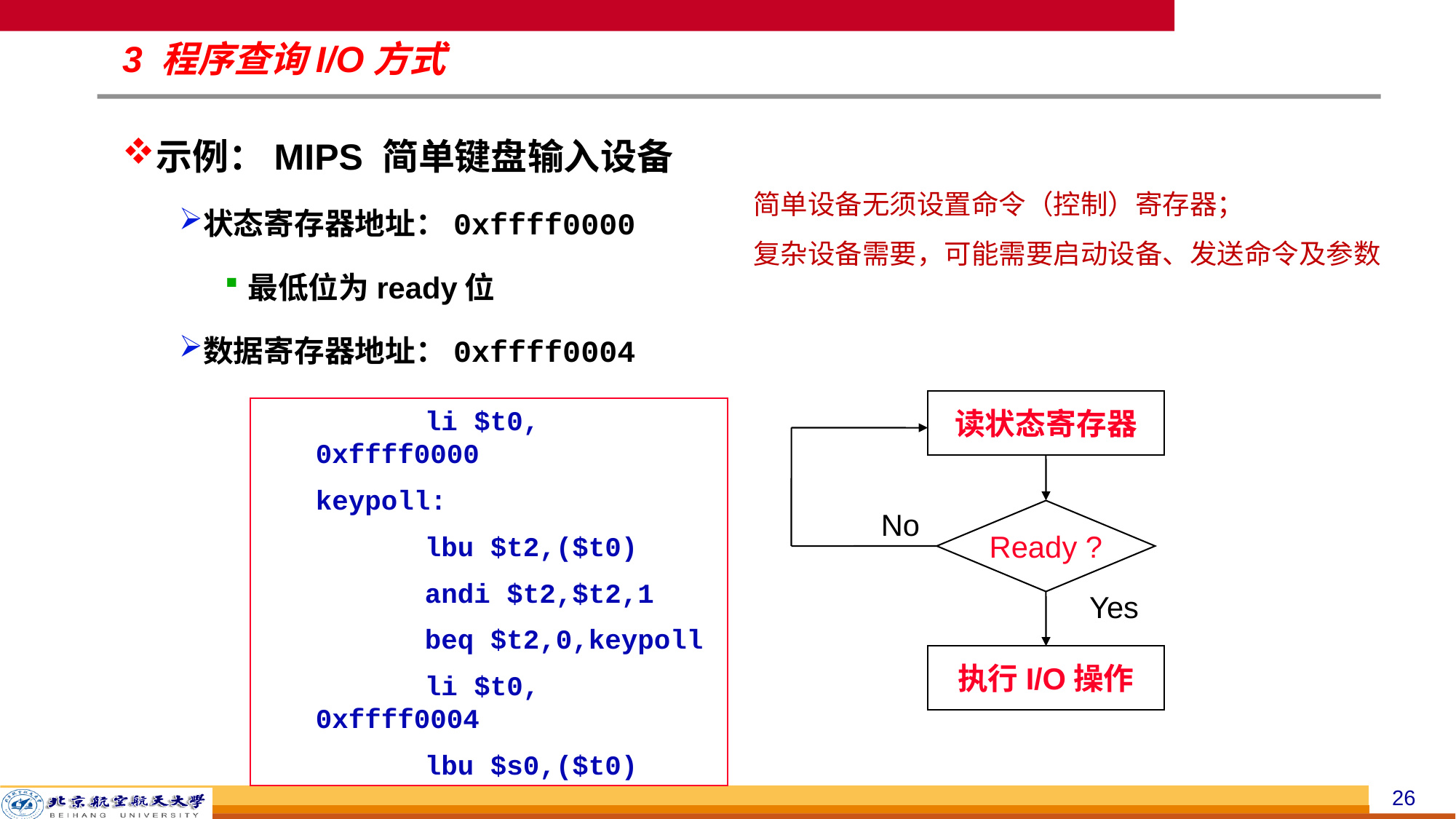

# 3 程序查询I/O方式
示例：MIPS 简单键盘输入设备
状态寄存器地址：0xffff0000
最低位为ready位
数据寄存器地址：0xffff0004
简单设备无须设置命令（控制）寄存器；
复杂设备需要，可能需要启动设备、发送命令及参数
读状态寄存器

Ready ?
No

Yes

执行I/O操作

	li $t0, 0xffff0000
keypoll:
	lbu $t2,($t0)
	andi $t2,$t2,1
	beq $t2,0,keypoll
	li $t0, 0xffff0004
	lbu $s0,($t0)